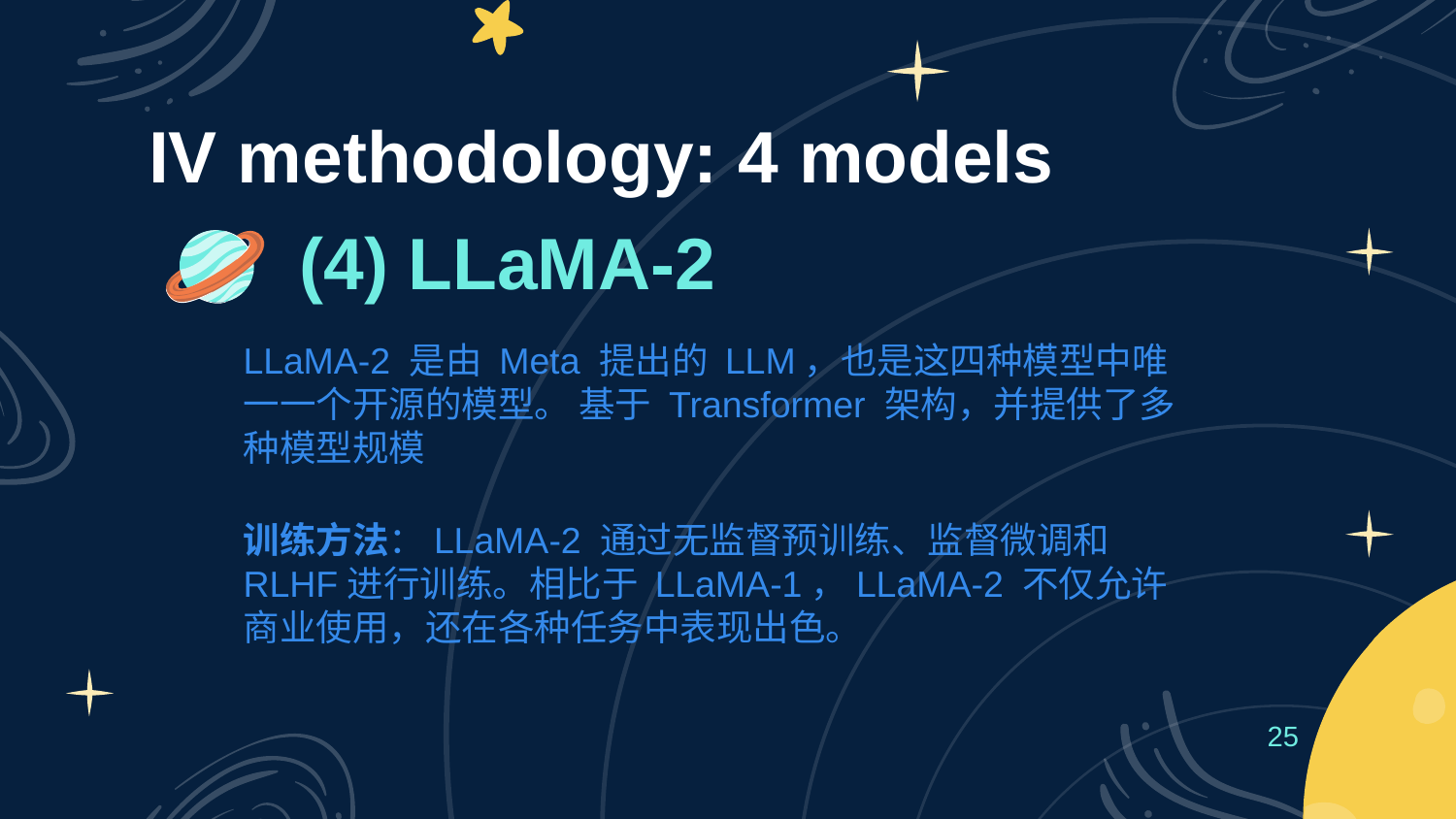

# IV methodology: 4 models
(4) LLaMA-2

LLaMA-2 是由 Meta 提出的 LLM，也是这四种模型中唯一一个开源的模型。 基于 Transformer 架构，并提供了多种模型规模

训练方法：LLaMA-2 通过无监督预训练、监督微调和RLHF进行训练。相比于 LLaMA-1，LLaMA-2 不仅允许商业使用，还在各种任务中表现出色。
25